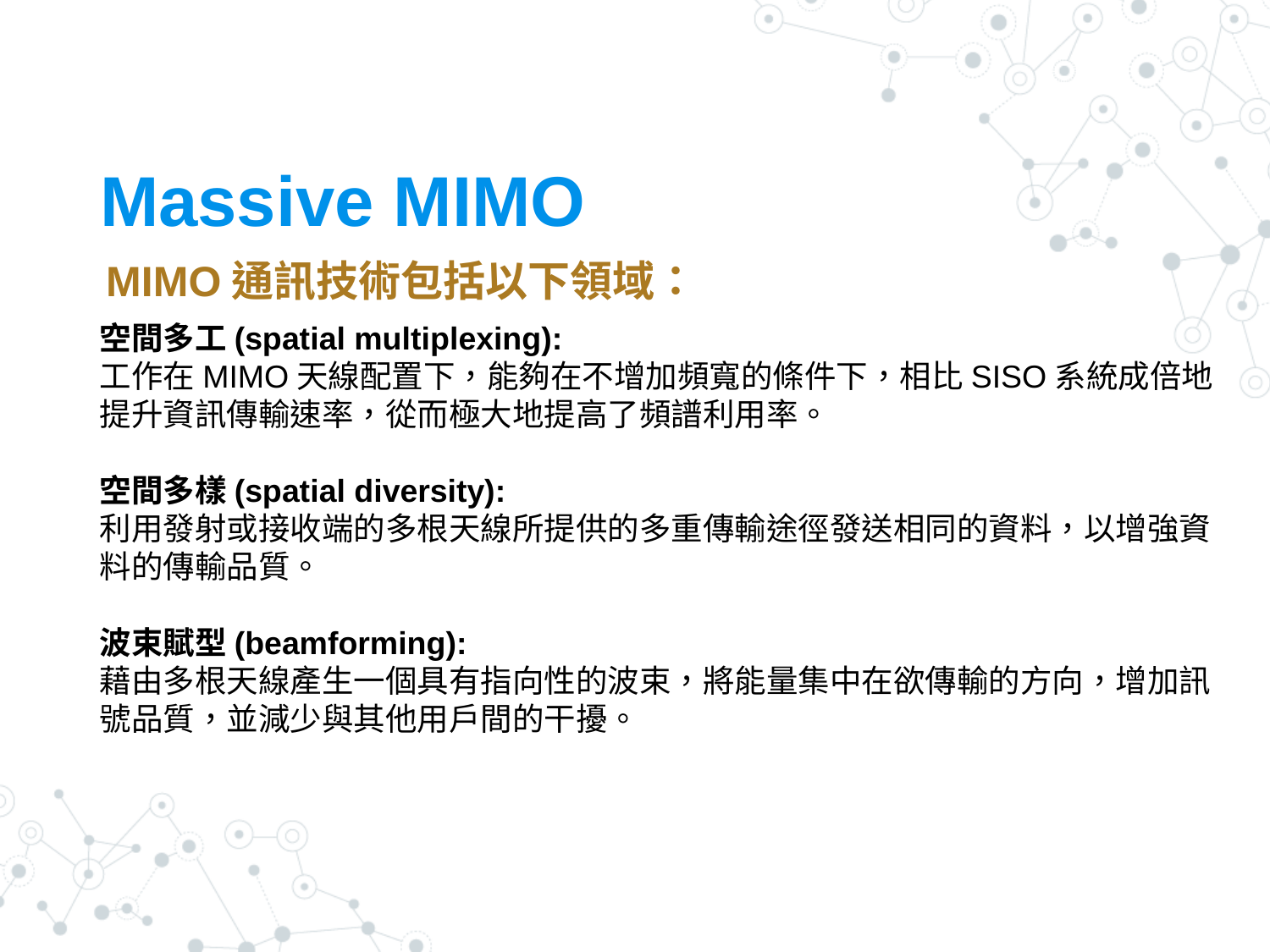

# Massive MIMO
MIMO通訊技術包括以下領域：
空間多工(spatial multiplexing):
工作在MIMO天線配置下，能夠在不增加頻寬的條件下，相比SISO系統成倍地提升資訊傳輸速率，從而極大地提高了頻譜利用率。

空間多樣(spatial diversity):
利用發射或接收端的多根天線所提供的多重傳輸途徑發送相同的資料，以增強資料的傳輸品質。

波束賦型(beamforming):
藉由多根天線產生一個具有指向性的波束，將能量集中在欲傳輸的方向，增加訊號品質，並減少與其他用戶間的干擾。